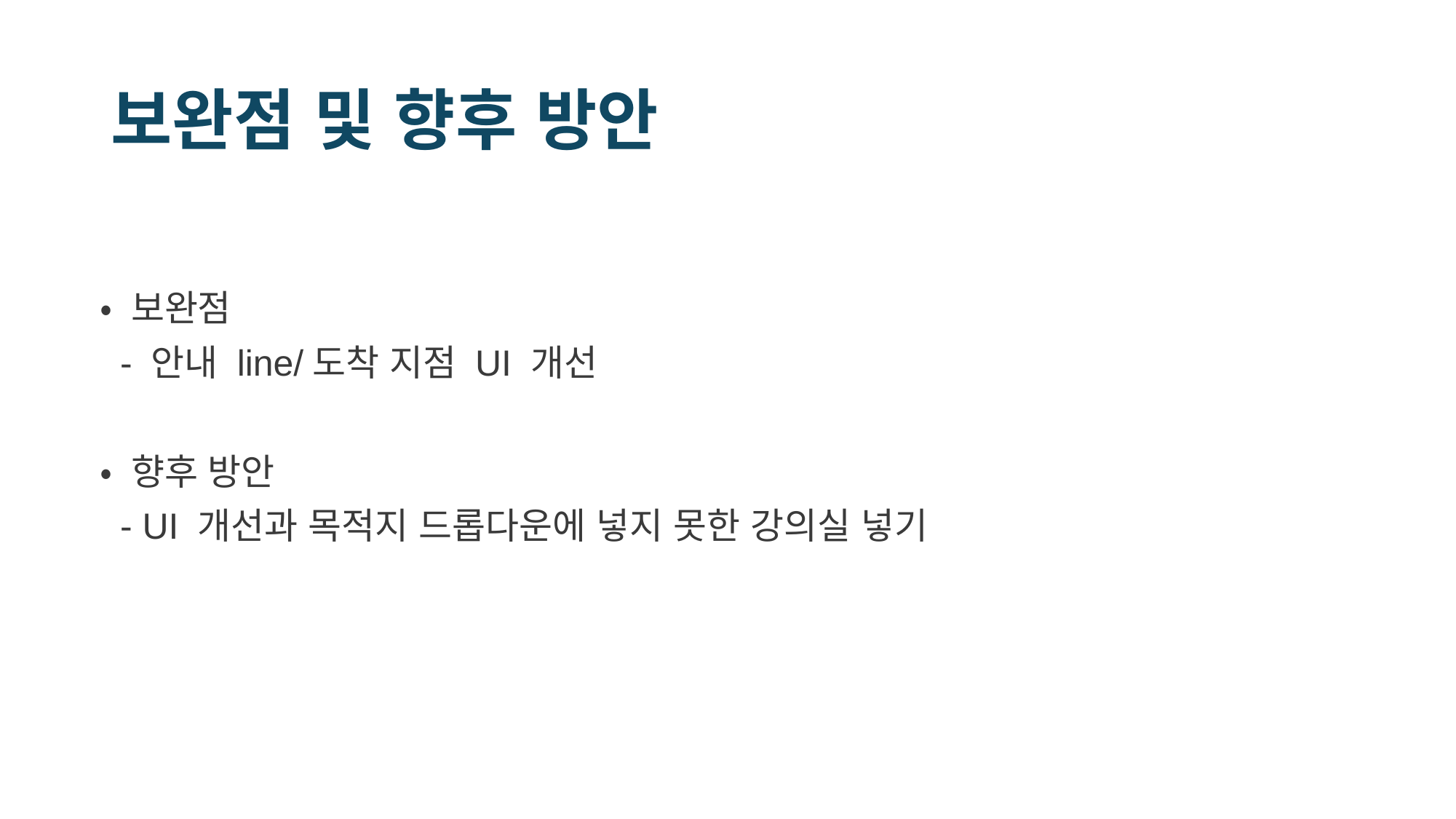

# 보완점 및 향후 방안

• 보완점
  - 안내 line/도착 지점 UI 개선

• 향후 방안
  - UI 개선과 목적지 드롭다운에 넣지 못한 강의실 넣기